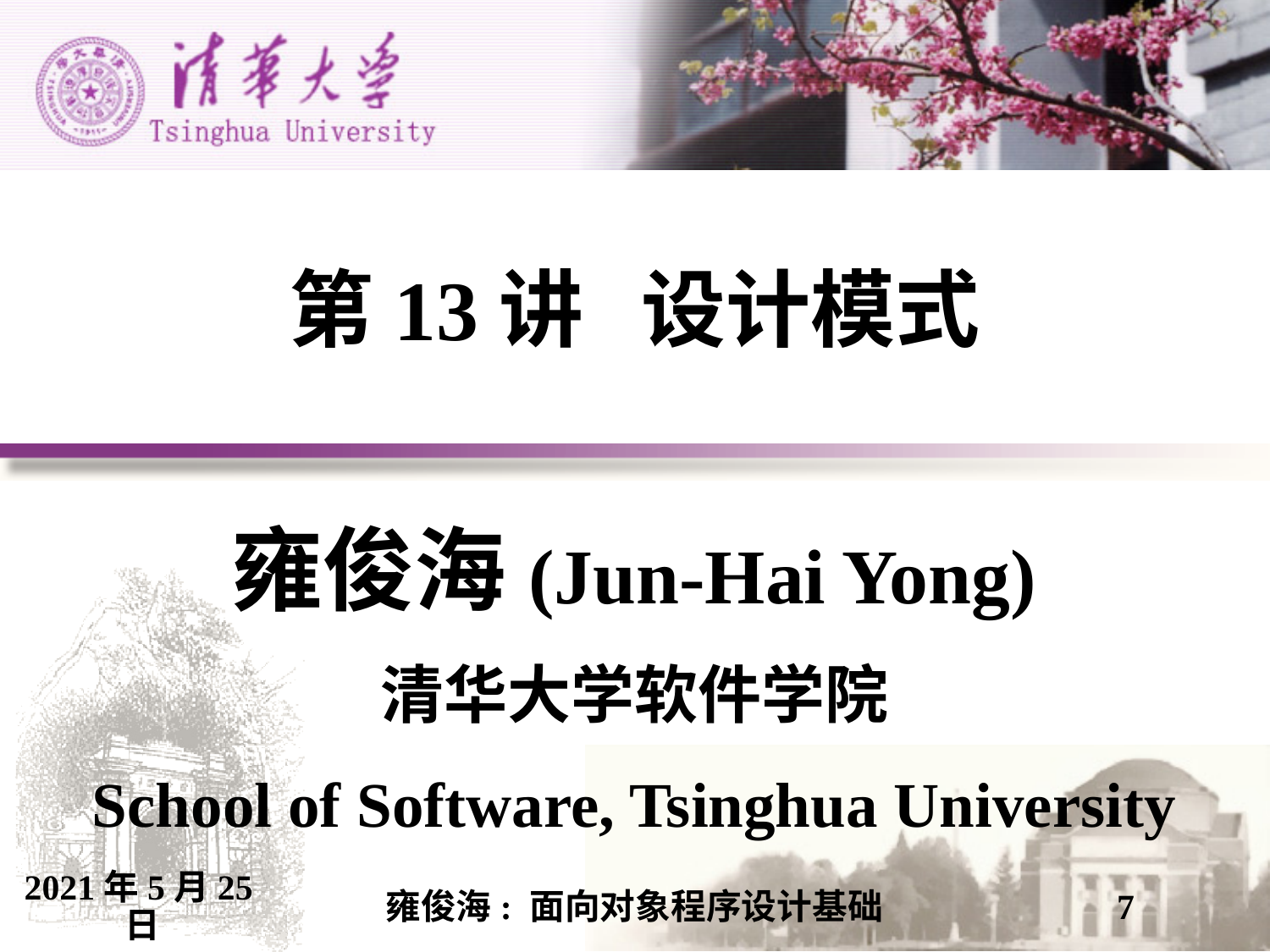

# 第13讲   设计模式
雍俊海(Jun-Hai Yong)
清华大学软件学院
School of Software, Tsinghua University
2021年5月25日
雍俊海: 面向对象程序设计基础
7